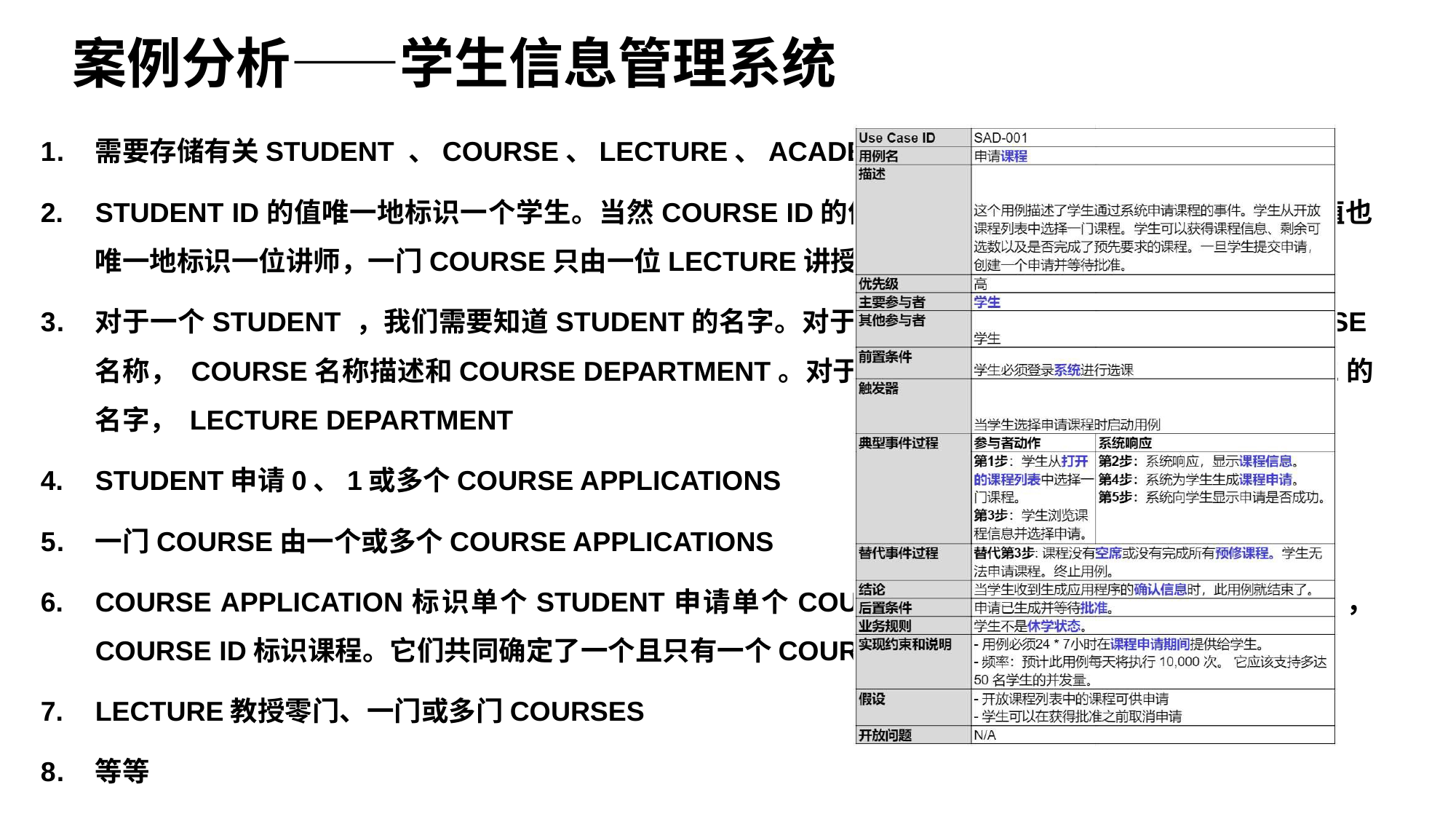

案例分析——学生信息管理系统

需要存储有关STUDENT 、COURSE、LECTURE、ACADEMIC AFFAIRS OFFICER的数据
STUDENT ID的值唯一地标识一个学生。当然COURSE ID的值也唯一一个课程。 LECTURE  ID的值也唯一地标识一位讲师，一门COURSE只由一位LECTURE讲授
对于一个STUDENT ，我们需要知道STUDENT的名字。对于一门COURSE ，我们需要知道COURSE名称， COURSE名称描述和COURSE DEPARTMENT。对于LECTURE ，我们需要知道LECTURE的名字， LECTURE DEPARTMENT
STUDENT申请0、1或多个COURSE APPLICATIONS
一门COURSE由一个或多个COURSE APPLICATIONS
COURSE APPLICATION标识单个STUDENT申请单个COURSE。STUDENT ID标识STUDENT ， COURSE ID标识课程。它们共同确定了一个且只有一个COURSE APPLICATIONS
LECTURE教授零门、一门或多门COURSES
等等